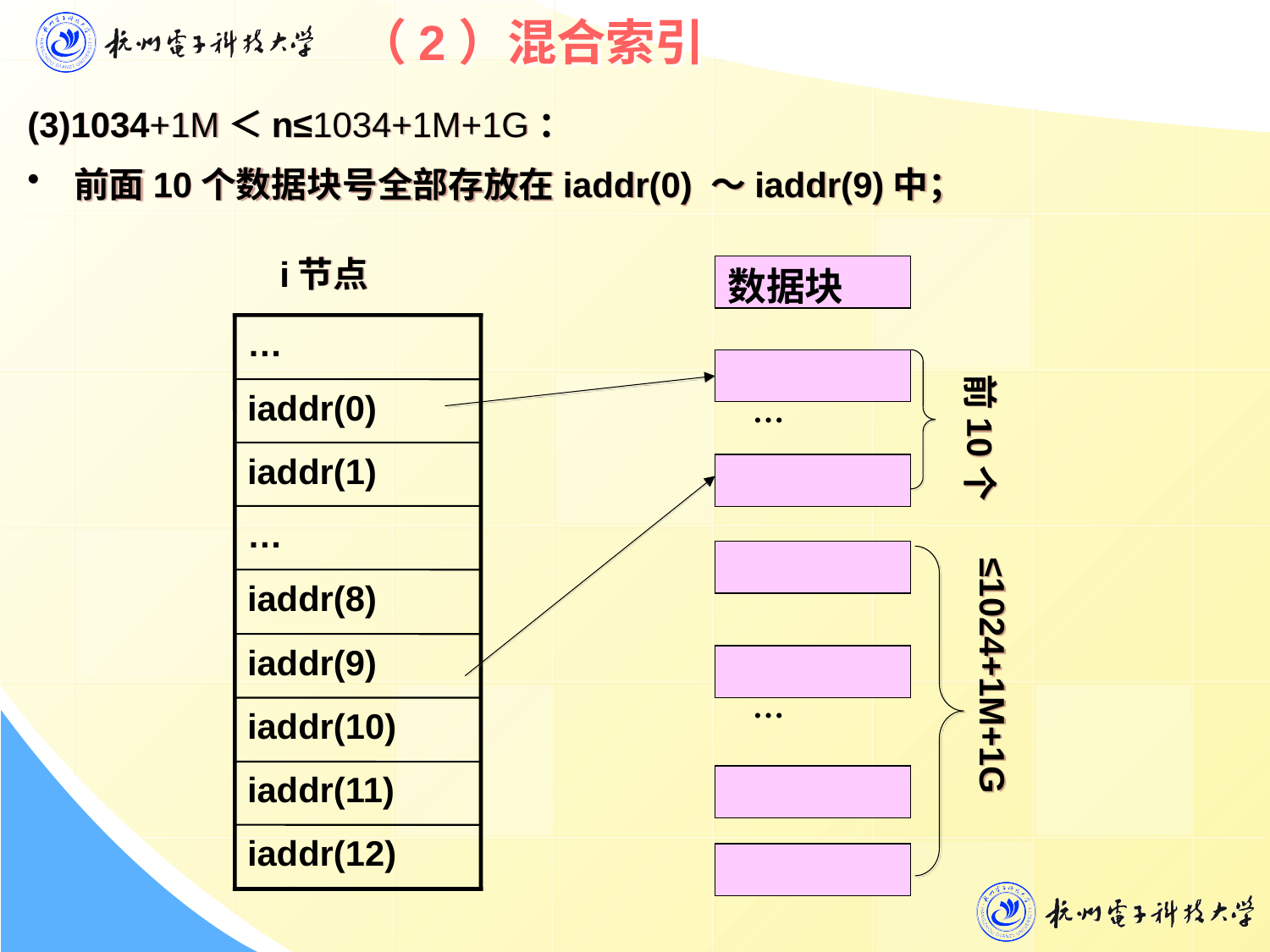

# （2）混合索引
(3)1034+1M＜n≤1034+1M+1G：
 前面10个数据块号全部存放在iaddr(0) ～iaddr(9)中；
i节点

数据块

前10个
…

≤1024+1M+1G

…

…

iaddr(0)

iaddr(1)

…
iaddr(8)

iaddr(9)

iaddr(10)

iaddr(11)

iaddr(12)